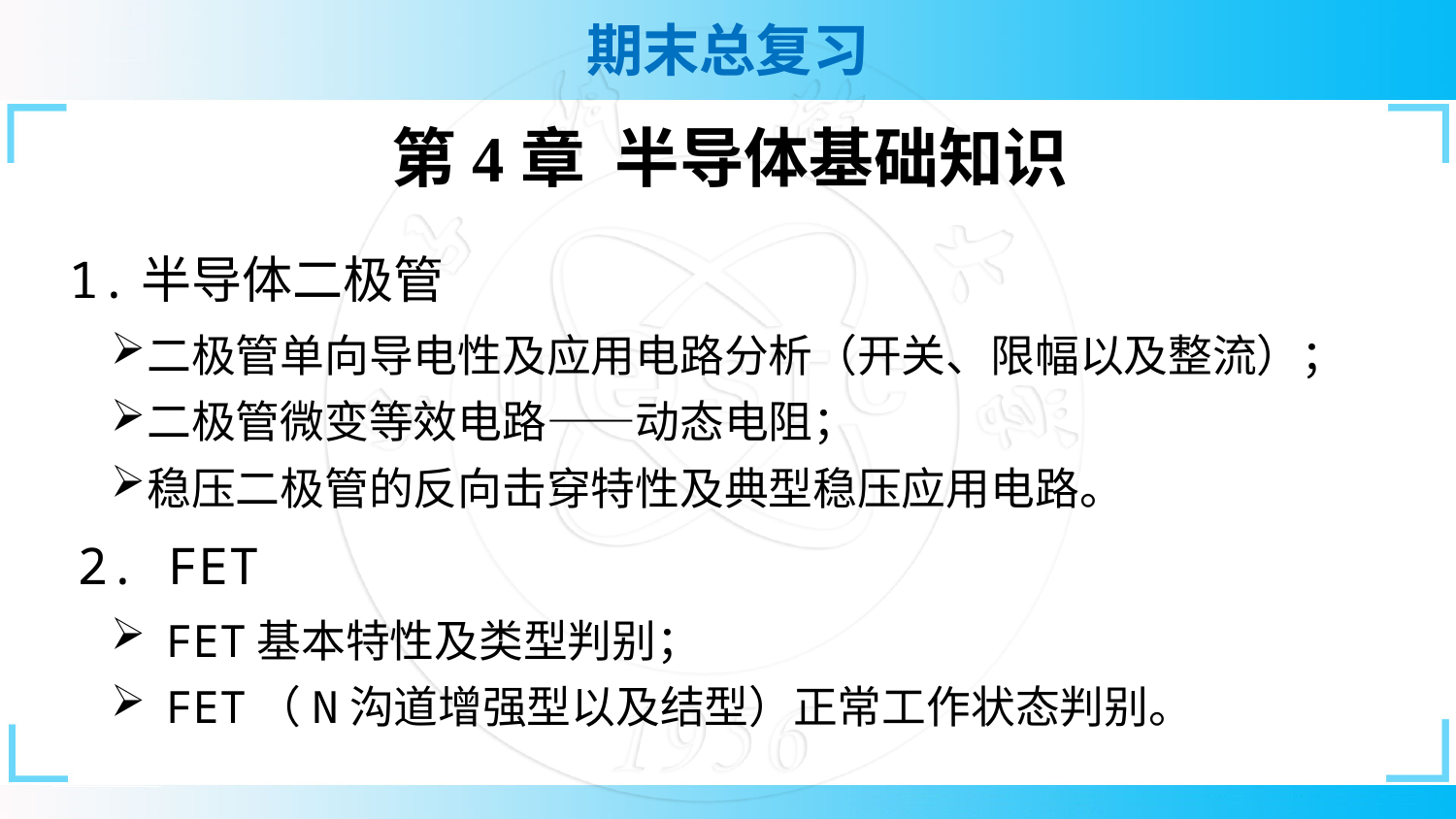

第4章  半导体基础知识
1.半导体二极管
二极管单向导电性及应用电路分析（开关、限幅以及整流）；
二极管微变等效电路——动态电阻；
稳压二极管的反向击穿特性及典型稳压应用电路。
2. FET
FET基本特性及类型判别；
FET（N沟道增强型以及结型）正常工作状态判别。